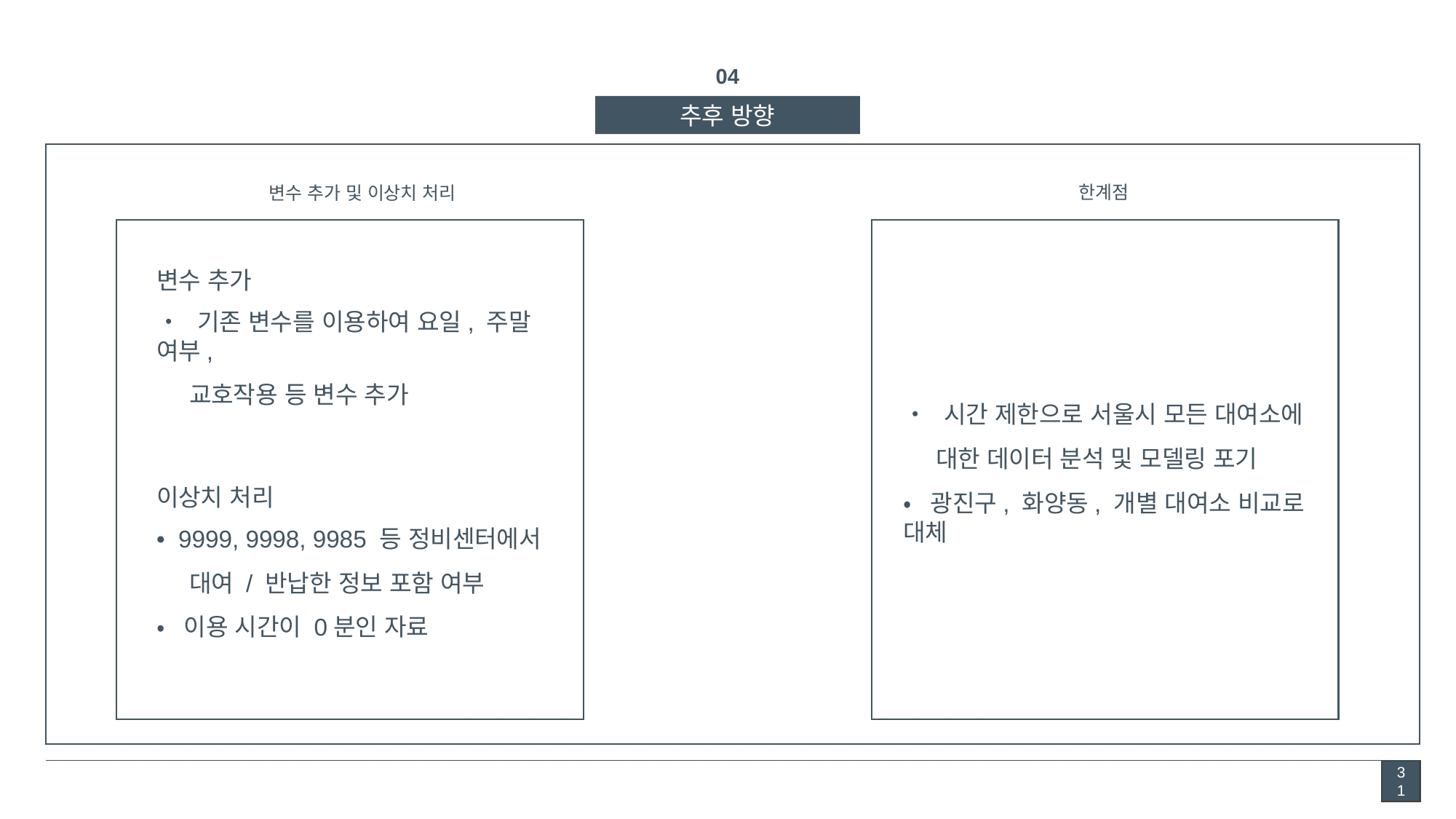

04
추후 방향

한계점
변수 추가 및 이상치 처리

변수 추가
•  기존 변수를 이용하여 요일, 주말 여부,
    교호작용 등 변수 추가

•  시간 제한으로 서울시 모든 대여소에
    대한 데이터 분석 및 모델링 포기
•  광진구, 화양동, 개별 대여소 비교로 대체

이상치 처리
•  9999, 9998, 9985 등 정비센터에서
    대여 / 반납한 정보 포함 여부
•  이용 시간이 0분인 자료

31